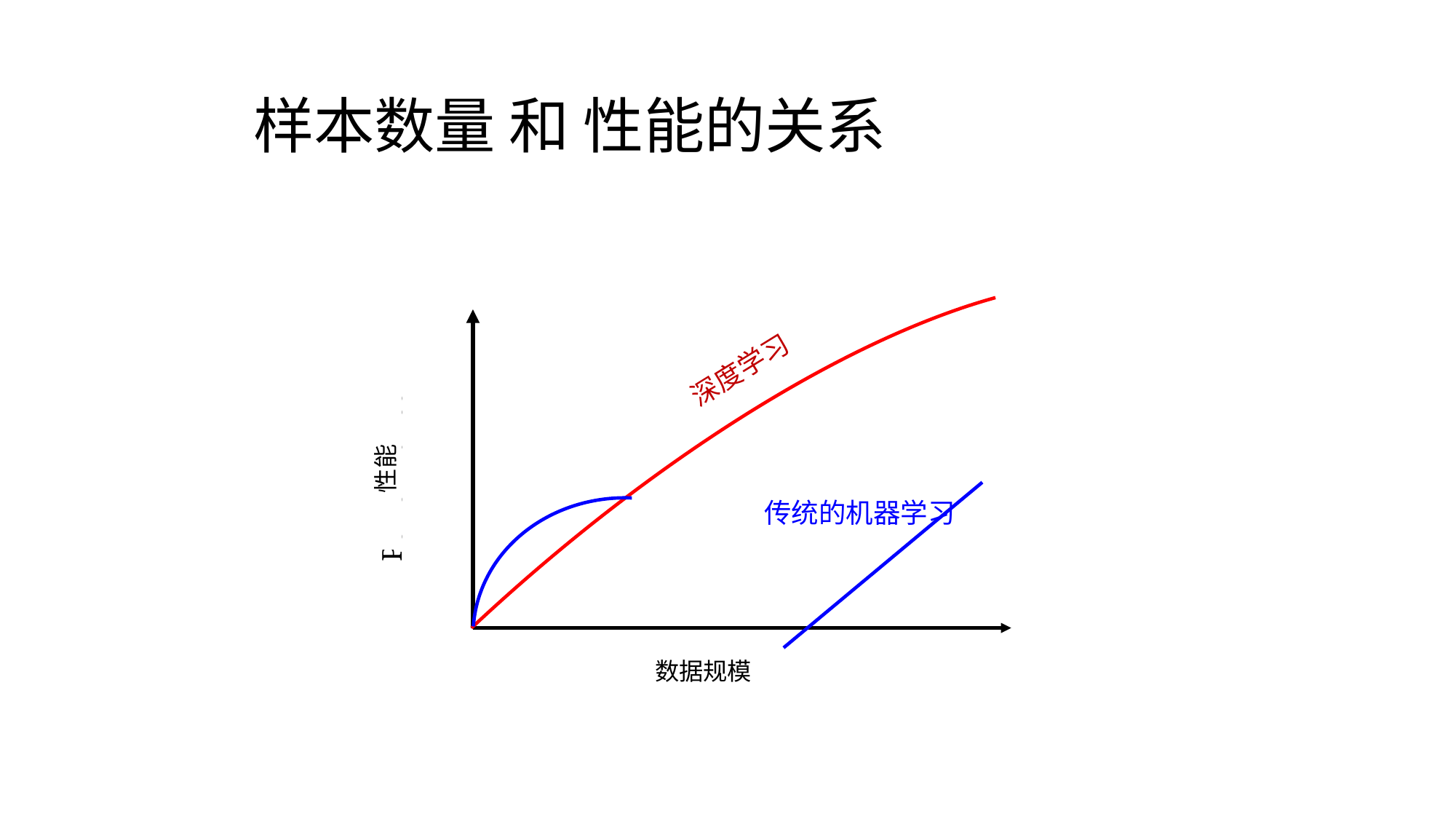

# 样本数量 和 性能的关系
深度学习
性能
Performance

传统的机器学习

Size of Data
数据规模